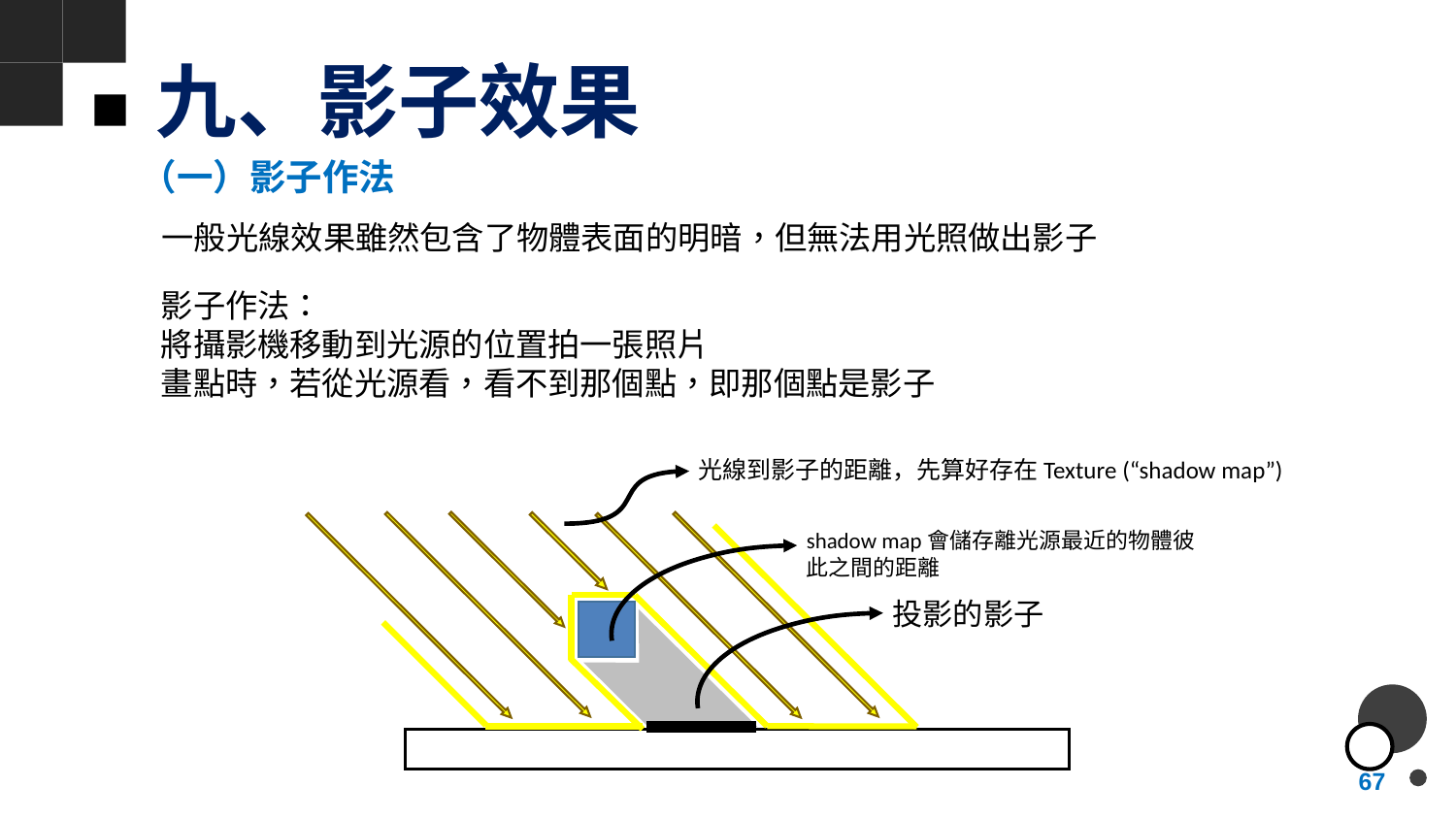

# 九、影子效果
（一）影子作法
一般光線效果雖然包含了物體表面的明暗，但無法用光照做出影子
影子作法：
將攝影機移動到光源的位置拍一張照片
畫點時，若從光源看，看不到那個點，即那個點是影子

光線到影子的距離，先算好存在Texture (“shadow map”)

shadow map會儲存離光源最近的物體彼此之間的距離

投影的影子

67